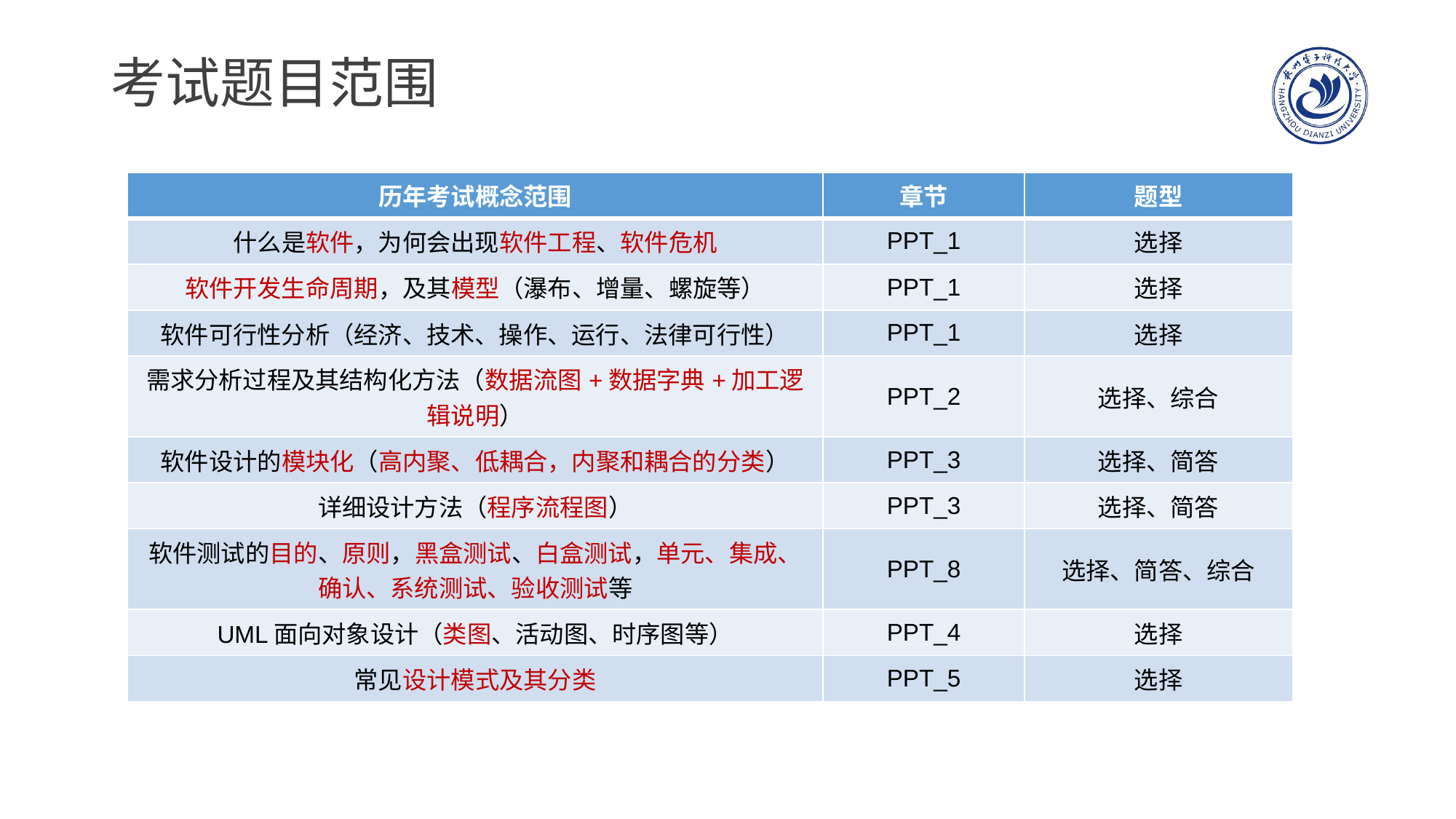

# 考试题目范围
| 历年考试概念范围 | 章节 | 题型 |
| --- | --- | --- |
| 什么是软件，为何会出现软件工程、软件危机 | PPT\_1 | 选择 |
| 软件开发生命周期，及其模型（瀑布、增量、螺旋等） | PPT\_1 | 选择 |
| 软件可行性分析（经济、技术、操作、运行、法律可行性） | PPT\_1 | 选择 |
| 需求分析过程及其结构化方法（数据流图+数据字典+加工逻辑说明） | PPT\_2 | 选择、综合 |
| 软件设计的模块化（高内聚、低耦合，内聚和耦合的分类） | PPT\_3 | 选择、简答 |
| 详细设计方法（程序流程图） | PPT\_3 | 选择、简答 |
| 软件测试的目的、原则，黑盒测试、白盒测试，单元、集成、确认、系统测试、验收测试等 | PPT\_8 | 选择、简答、综合 |
| UML面向对象设计（类图、活动图、时序图等） | PPT\_4 | 选择 |
| 常见设计模式及其分类 | PPT\_5 | 选择 |